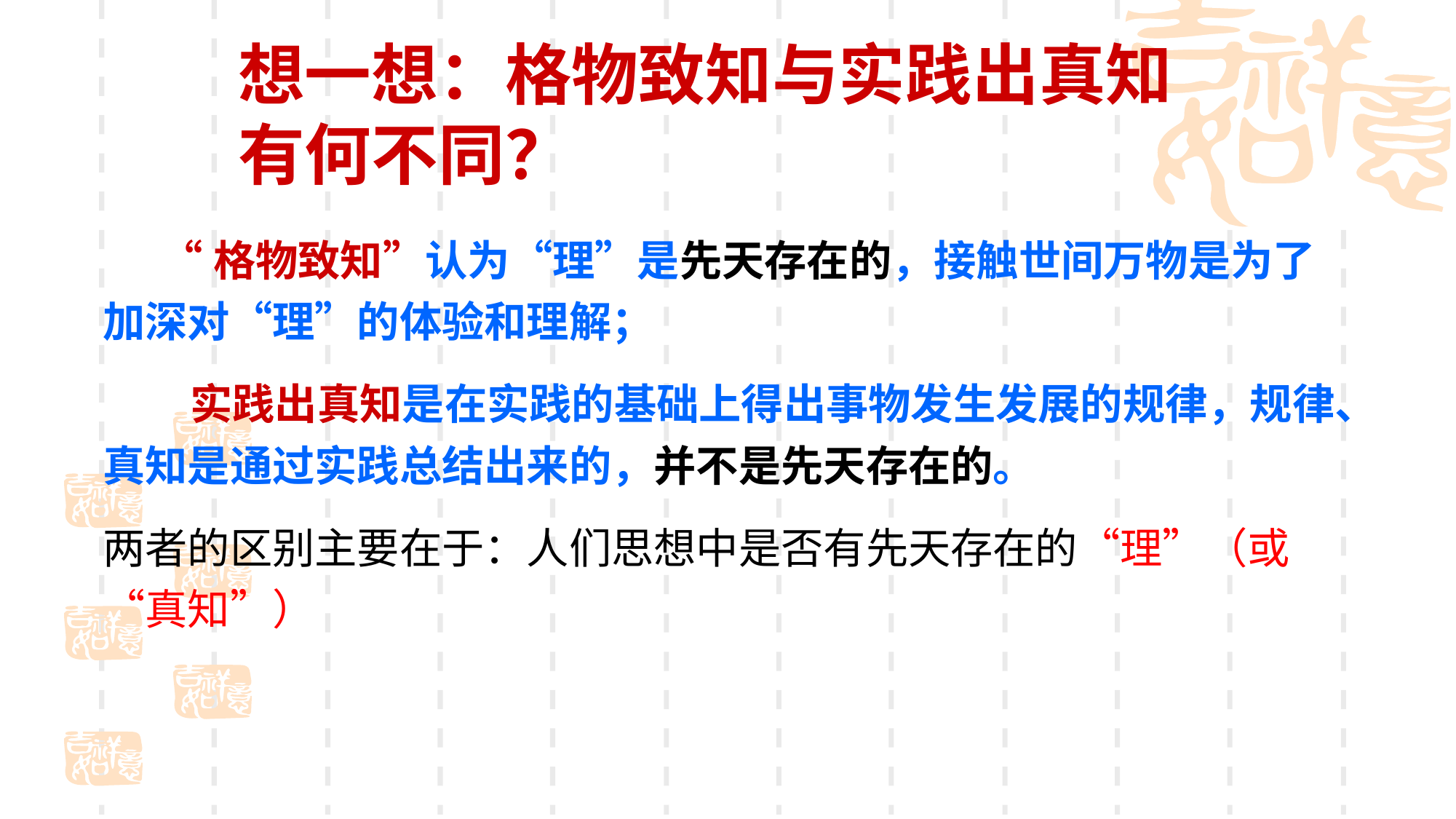

想一想：格物致知与实践出真知有何不同？
      “格物致知”认为“理”是先天存在的，接触世间万物是为了加深对“理”的体验和理解；
        实践出真知是在实践的基础上得出事物发生发展的规律，规律、真知是通过实践总结出来的，并不是先天存在的。
两者的区别主要在于：人们思想中是否有先天存在的“理”（或“真知”）